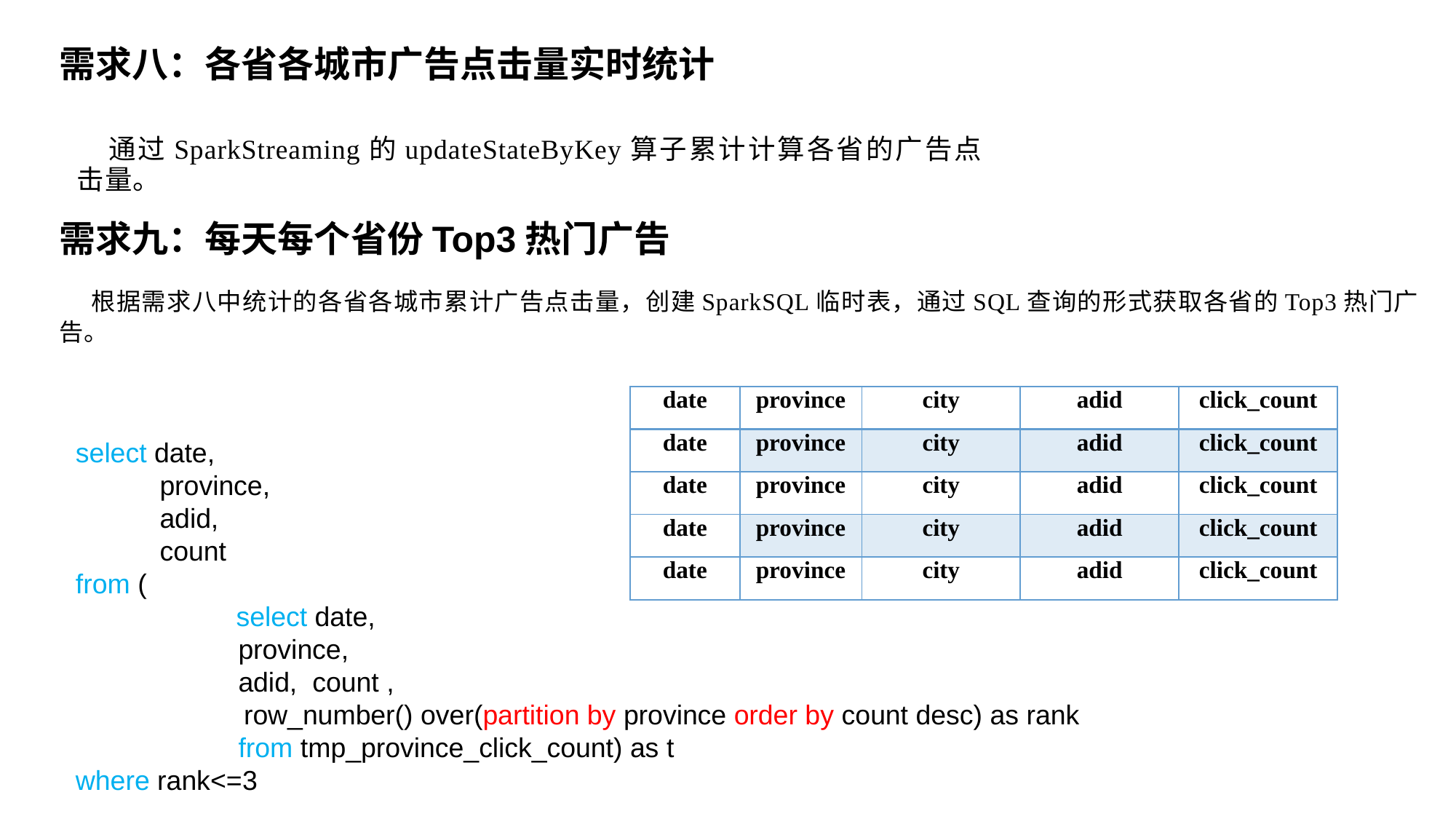

需求八：各省各城市广告点击量实时统计
通过SparkStreaming的updateStateByKey算子累计计算各省的广告点击量。
需求九：每天每个省份Top3热门广告
根据需求八中统计的各省各城市累计广告点击量，创建SparkSQL临时表，通过SQL查询的形式获取各省的Top3热门广告。
| date | province | city | adid | click\_count |
| --- | --- | --- | --- | --- |
| date | province | city | adid | click\_count |
| date | province | city | adid | click\_count |
| date | province | city | adid | click\_count |
| date | province | city | adid | click\_count |
select date,
           province,
           adid,
           count
from (
                     select date,
   	       province,
	       adid,  count ,
                      row_number() over(partition by province order by count desc) as rank
	       from tmp_province_click_count) as t
where rank<=3